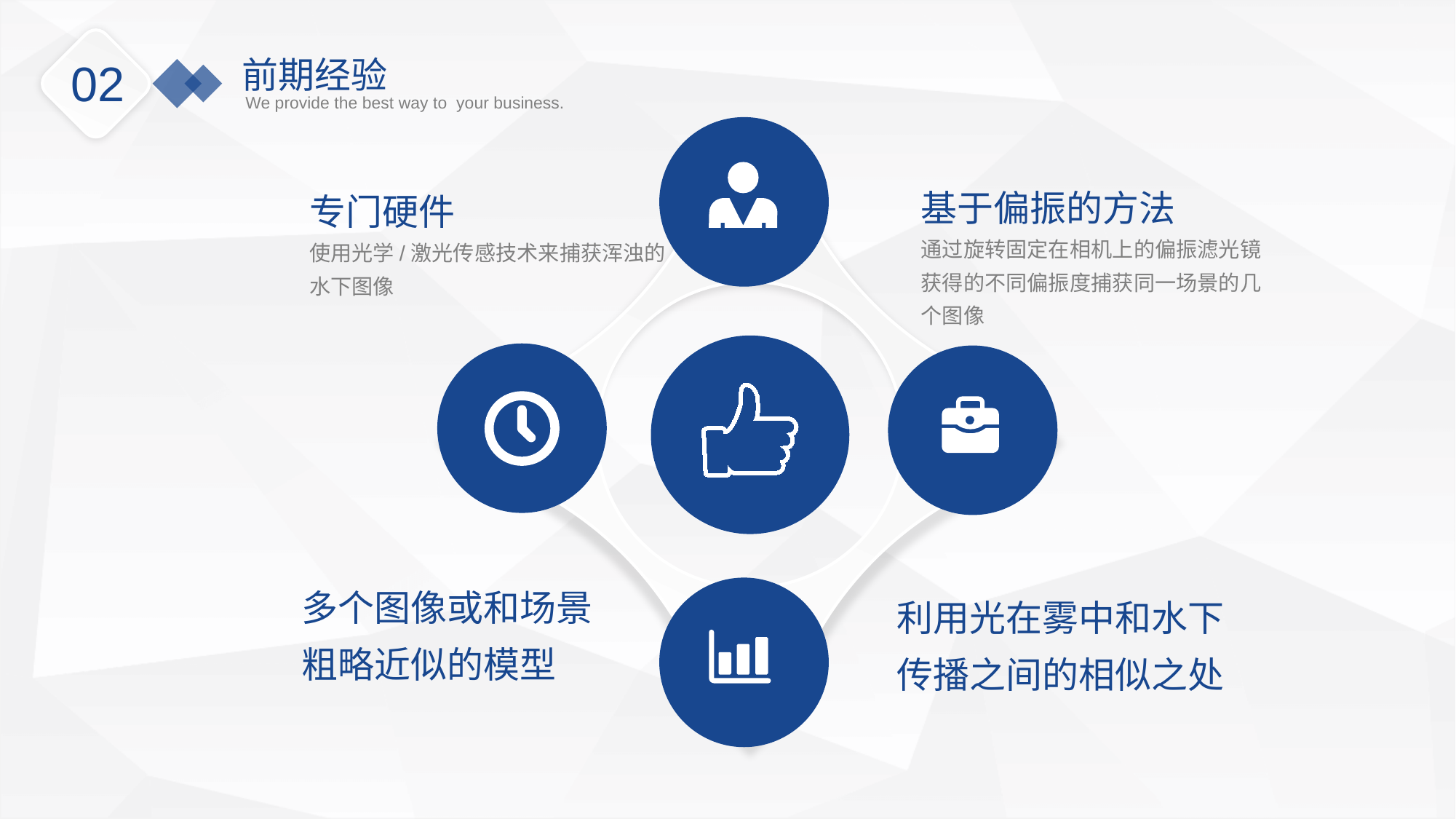

前期经验
We provide the best way to  your business.
02

基于偏振的方法
通过旋转固定在相机上的偏振滤光镜获得的不同偏振度捕获同一场景的几个图像
专门硬件
使用光学/激光传感技术来捕获浑浊的水下图像

多个图像或和场景粗略近似的模型
利用光在雾中和水下传播之间的相似之处